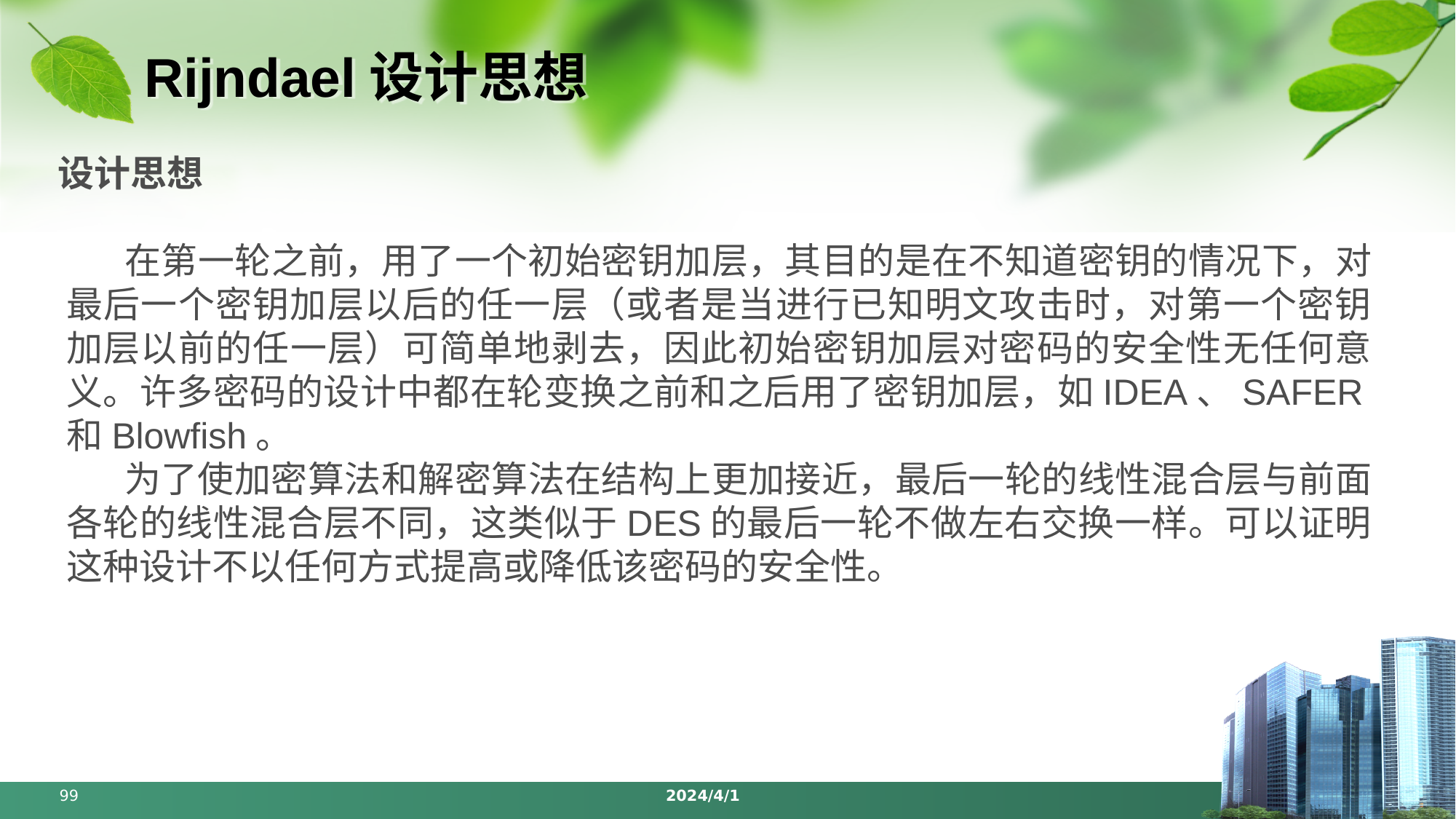

# Rijndael设计思想
设计思想
  在第一轮之前，用了一个初始密钥加层，其目的是在不知道密钥的情况下，对最后一个密钥加层以后的任一层（或者是当进行已知明文攻击时，对第一个密钥加层以前的任一层）可简单地剥去，因此初始密钥加层对密码的安全性无任何意义。许多密码的设计中都在轮变换之前和之后用了密钥加层，如IDEA、SAFER和Blowfish。
  为了使加密算法和解密算法在结构上更加接近，最后一轮的线性混合层与前面各轮的线性混合层不同，这类似于DES的最后一轮不做左右交换一样。可以证明这种设计不以任何方式提高或降低该密码的安全性。

99
2024/4/1